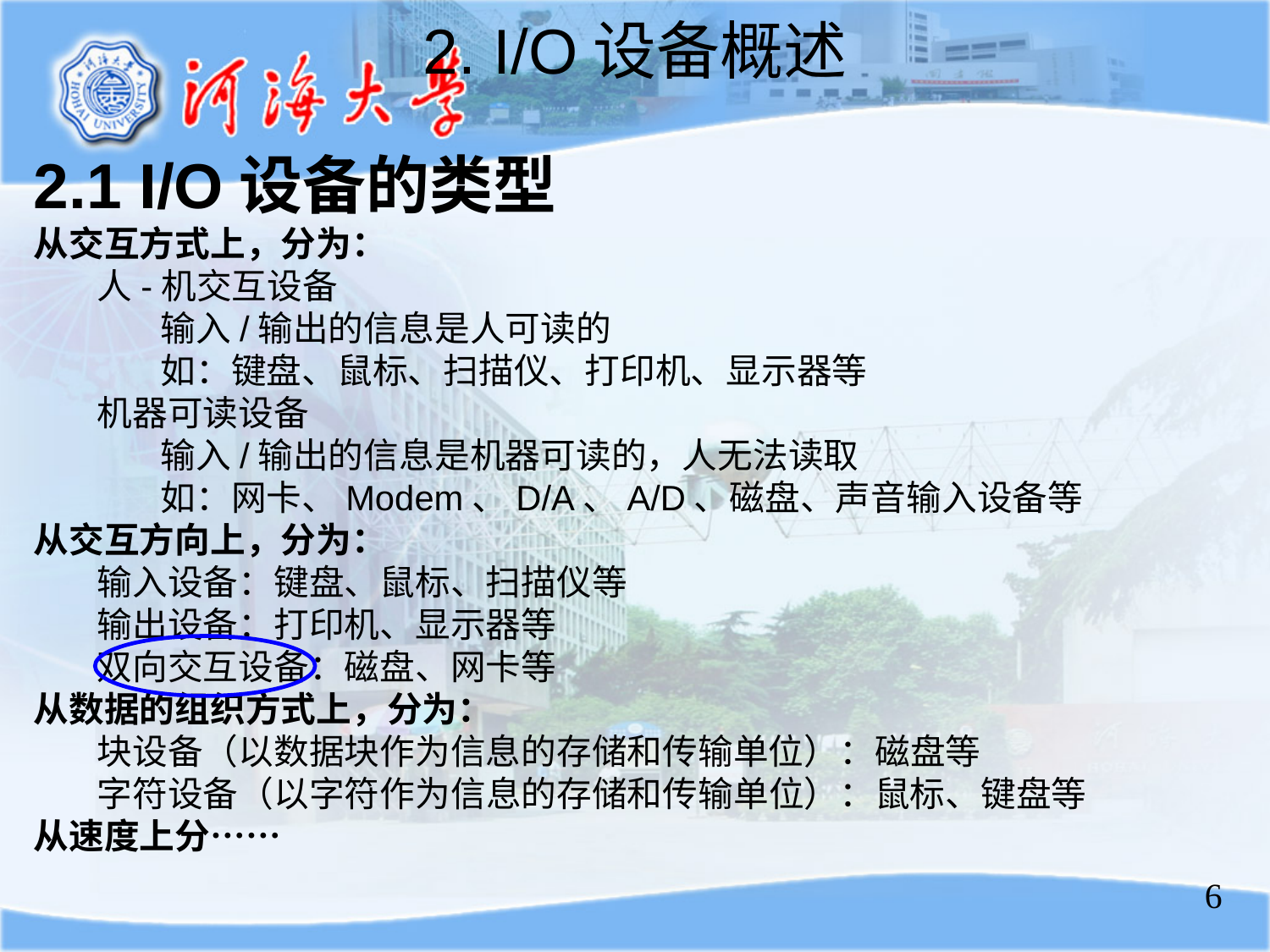

2. I/O设备概述
2.1 I/O设备的类型
从交互方式上，分为：
人-机交互设备
输入/输出的信息是人可读的
如：键盘、鼠标、扫描仪、打印机、显示器等
机器可读设备
输入/输出的信息是机器可读的，人无法读取
如：网卡、Modem、D/A、A/D、磁盘、声音输入设备等
从交互方向上，分为：
输入设备：键盘、鼠标、扫描仪等
输出设备：打印机、显示器等
双向交互设备：磁盘、网卡等
从数据的组织方式上，分为：
块设备（以数据块作为信息的存储和传输单位）：磁盘等
字符设备（以字符作为信息的存储和传输单位）：鼠标、键盘等
从速度上分……

6